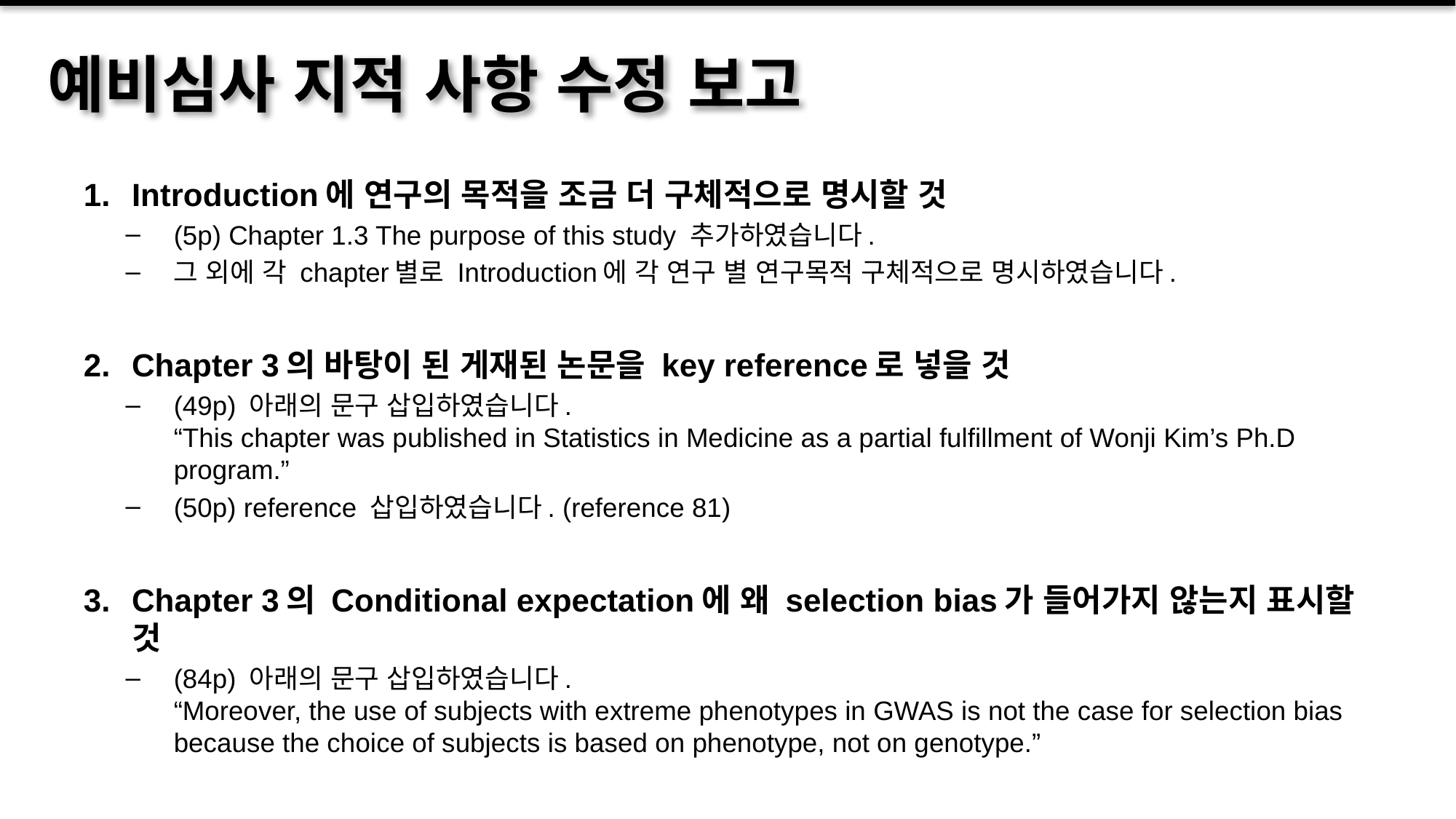

# 예비심사 지적 사항 수정 보고
Introduction에 연구의 목적을 조금 더 구체적으로 명시할 것
(5p) Chapter 1.3 The purpose of this study 추가하였습니다.
그 외에 각 chapter별로 Introduction에 각 연구 별 연구목적 구체적으로 명시하였습니다.

Chapter 3의 바탕이 된 게재된 논문을 key reference로 넣을 것
(49p) 아래의 문구 삽입하였습니다.
“This chapter was published in Statistics in Medicine as a partial fulfillment of Wonji Kim’s Ph.D program.”
(50p) reference 삽입하였습니다. (reference 81)

Chapter 3의 Conditional expectation에 왜 selection bias가 들어가지 않는지 표시할 것
(84p) 아래의 문구 삽입하였습니다.
“Moreover, the use of subjects with extreme phenotypes in GWAS is not the case for selection bias because the choice of subjects is based on phenotype, not on genotype.”